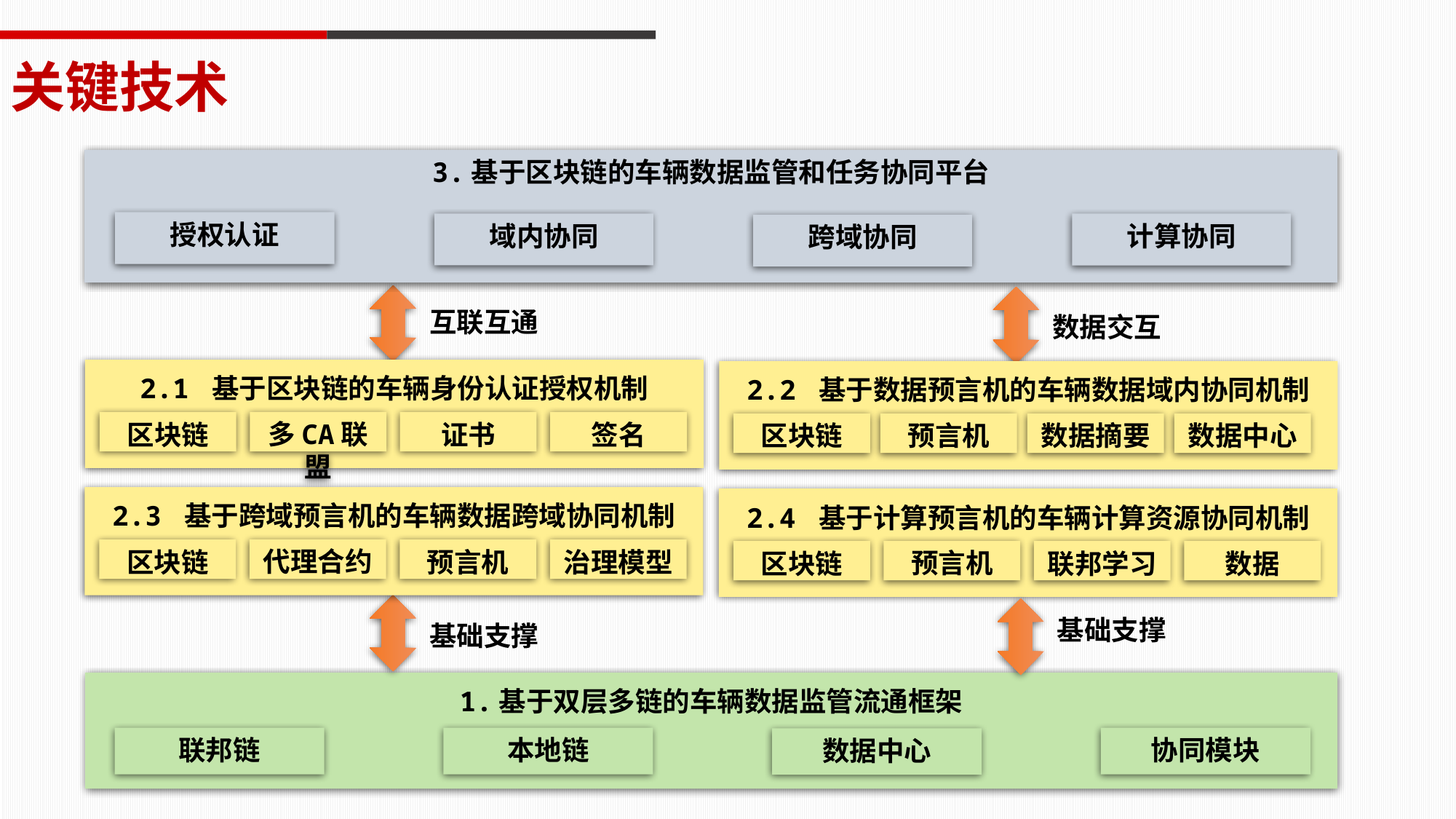

关键技术
3.基于区块链的车辆数据监管和任务协同平台
授权认证
域内协同
计算协同
跨域协同
互联互通

数据交互
2.1 基于区块链的车辆身份认证授权机制
多CA联盟
区块链
证书
签名
2.2 基于数据预言机的车辆数据域内协同机制
区块链
预言机
数据中心
数据摘要
2.3 基于跨域预言机的车辆数据跨域协同机制
代理合约
区块链
预言机
治理模型
2.4 基于计算预言机的车辆计算资源协同机制
预言机
区块链
联邦学习
数据
基础支撑

基础支撑
1.基于双层多链的车辆数据监管流通框架
联邦链
本地链
协同模块
数据中心